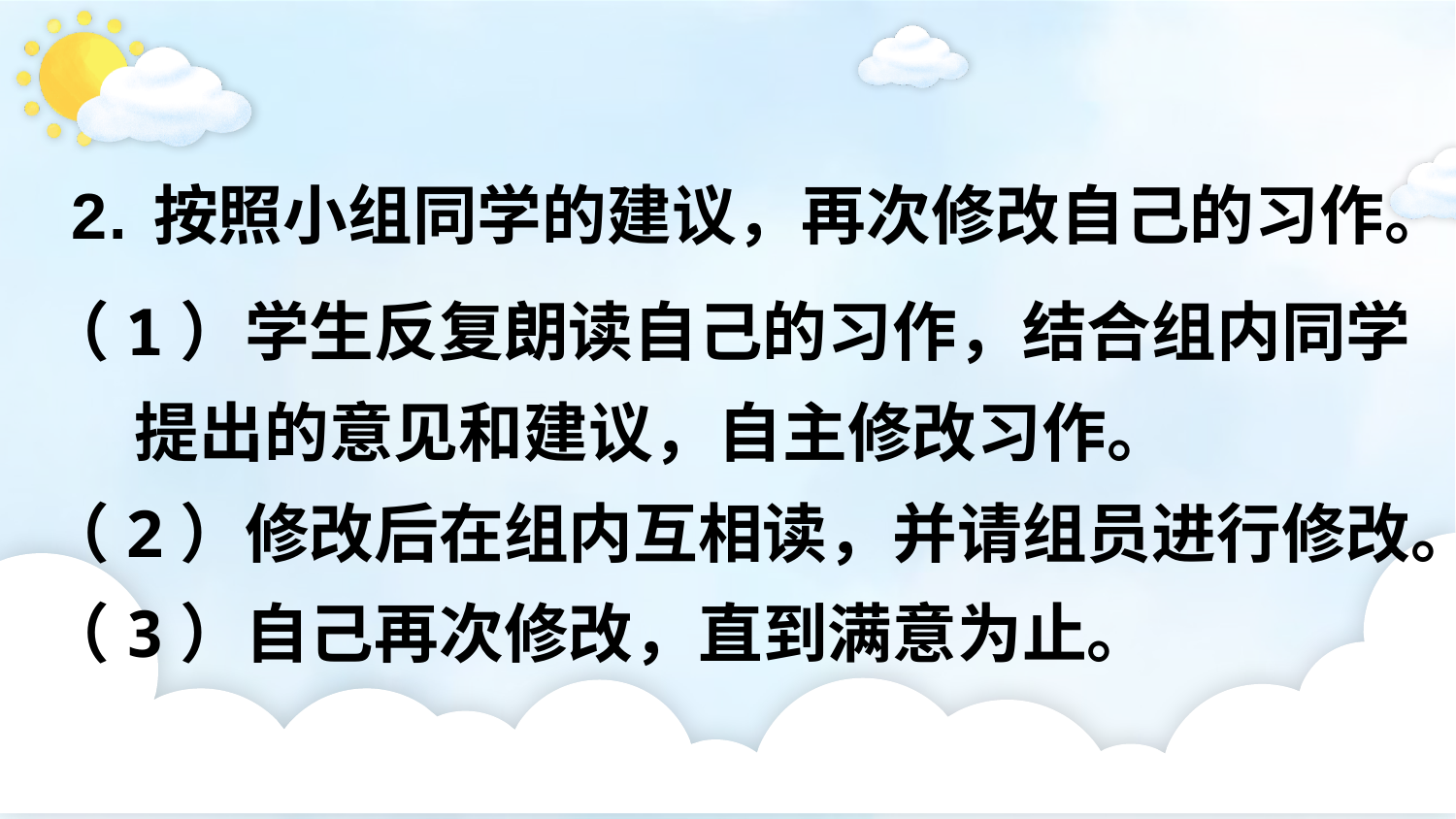

按照小组同学的建议，再次修改自己的习作。
（1）学生反复朗读自己的习作，结合组内同学
     提出的意见和建议，自主修改习作。
（2）修改后在组内互相读，并请组员进行修改。
（3）自己再次修改，直到满意为止。